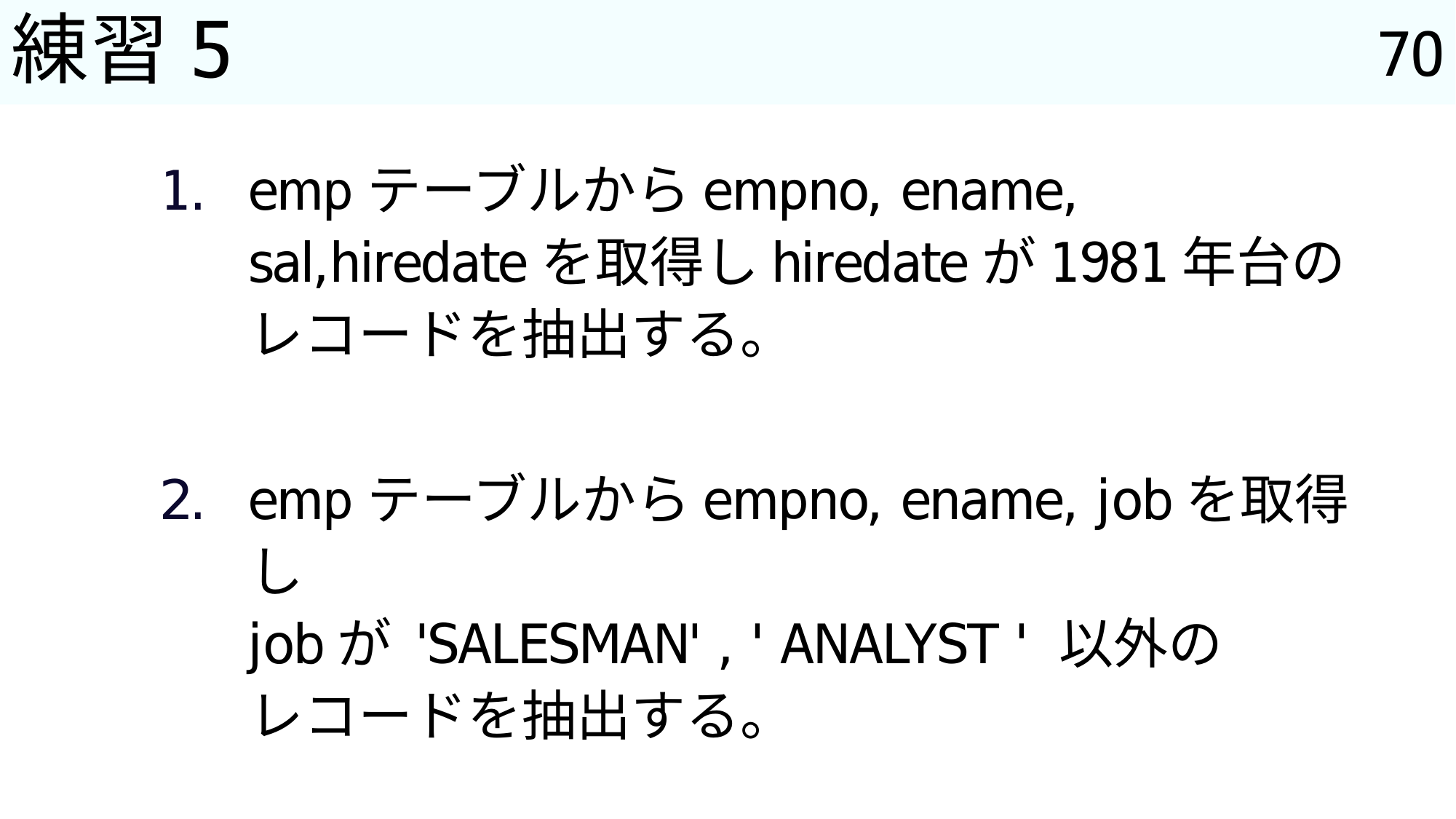

70
# 練習5
empテーブルからempno, ename, sal,hiredateを取得しhiredateが1981年台のレコードを抽出する。

empテーブルからempno, ename, jobを取得し
jobが 'SALESMAN' , ' ANALYST ' 以外の
レコードを抽出する。